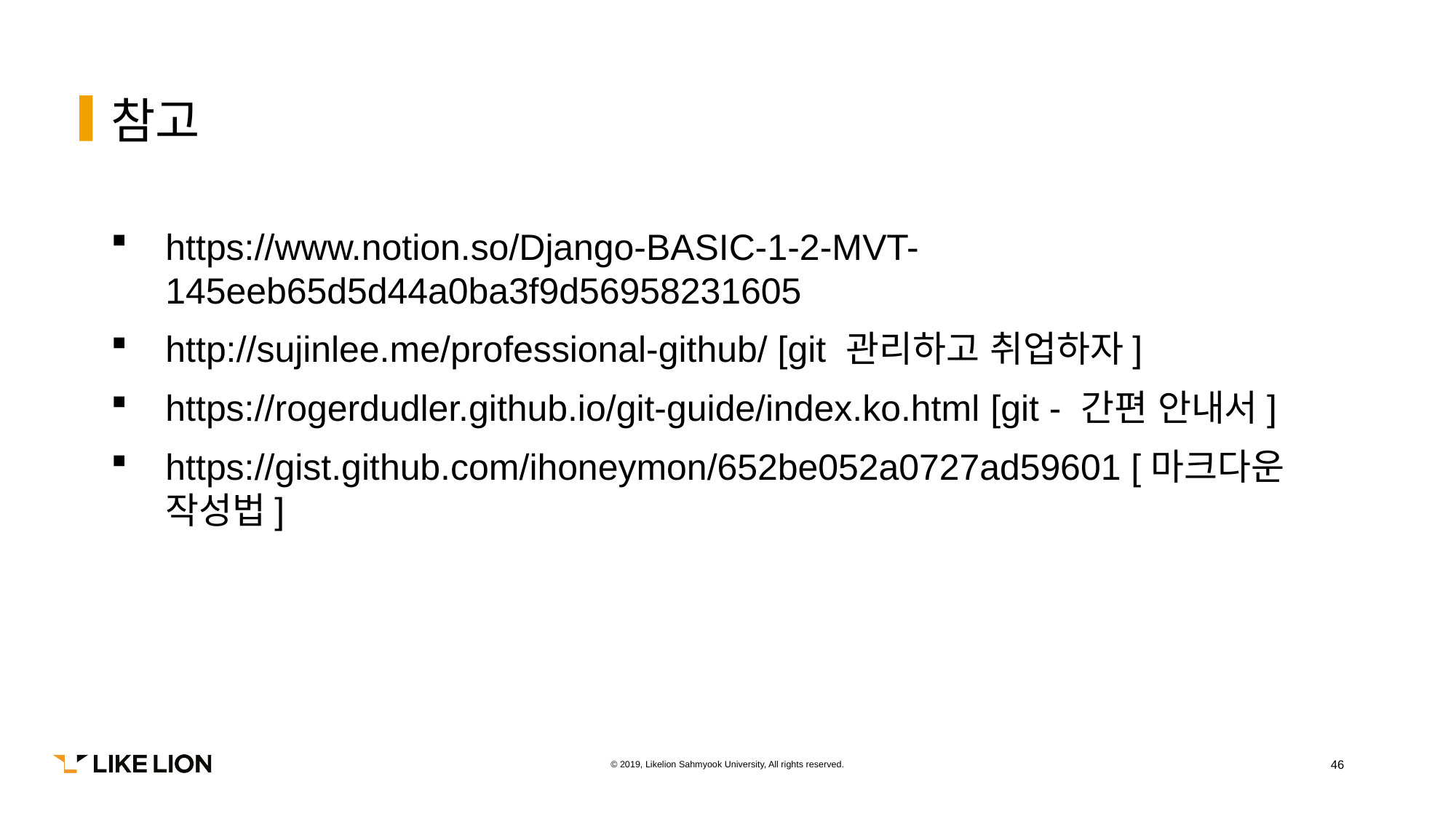

# 참고
https://www.notion.so/Django-BASIC-1-2-MVT-145eeb65d5d44a0ba3f9d56958231605
http://sujinlee.me/professional-github/ [git 관리하고 취업하자]
https://rogerdudler.github.io/git-guide/index.ko.html [git - 간편 안내서]
https://gist.github.com/ihoneymon/652be052a0727ad59601 [마크다운 작성법]

46